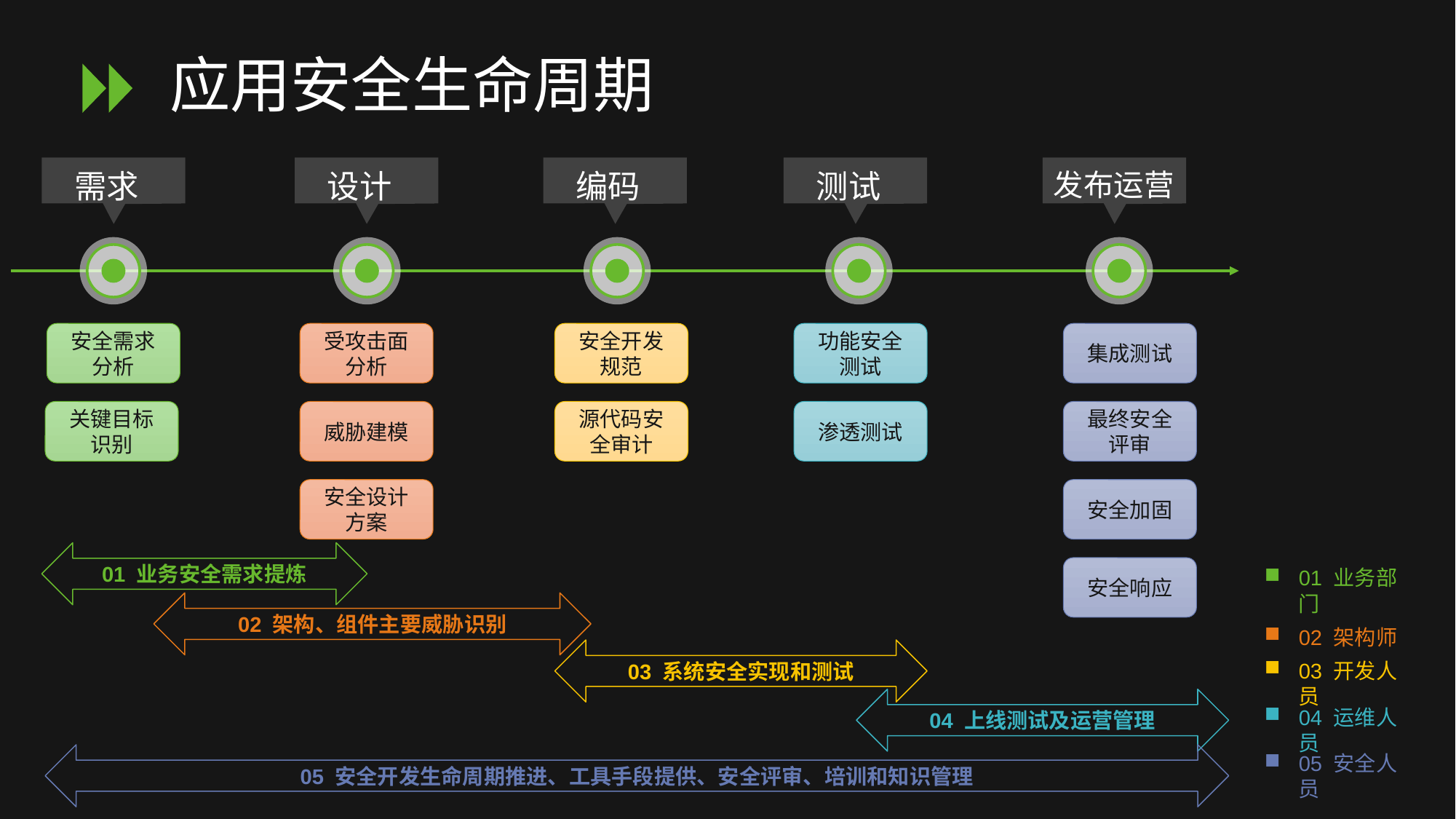

# 应用安全生命周期

需求
设计
编码
测试
发布运营

安全需求分析
受攻击面分析
安全开发规范
功能安全测试
集成测试
关键目标识别
威胁建模
源代码安全审计
渗透测试
最终安全评审
安全设计方案
安全加固
01 业务安全需求提炼
安全响应
01 业务部门
02 架构、组件主要威胁识别
02 架构师
03 系统安全实现和测试
03 开发人员
04 上线测试及运营管理
04 运维人员
05 安全开发生命周期推进、工具手段提供、安全评审、培训和知识管理
05 安全人员